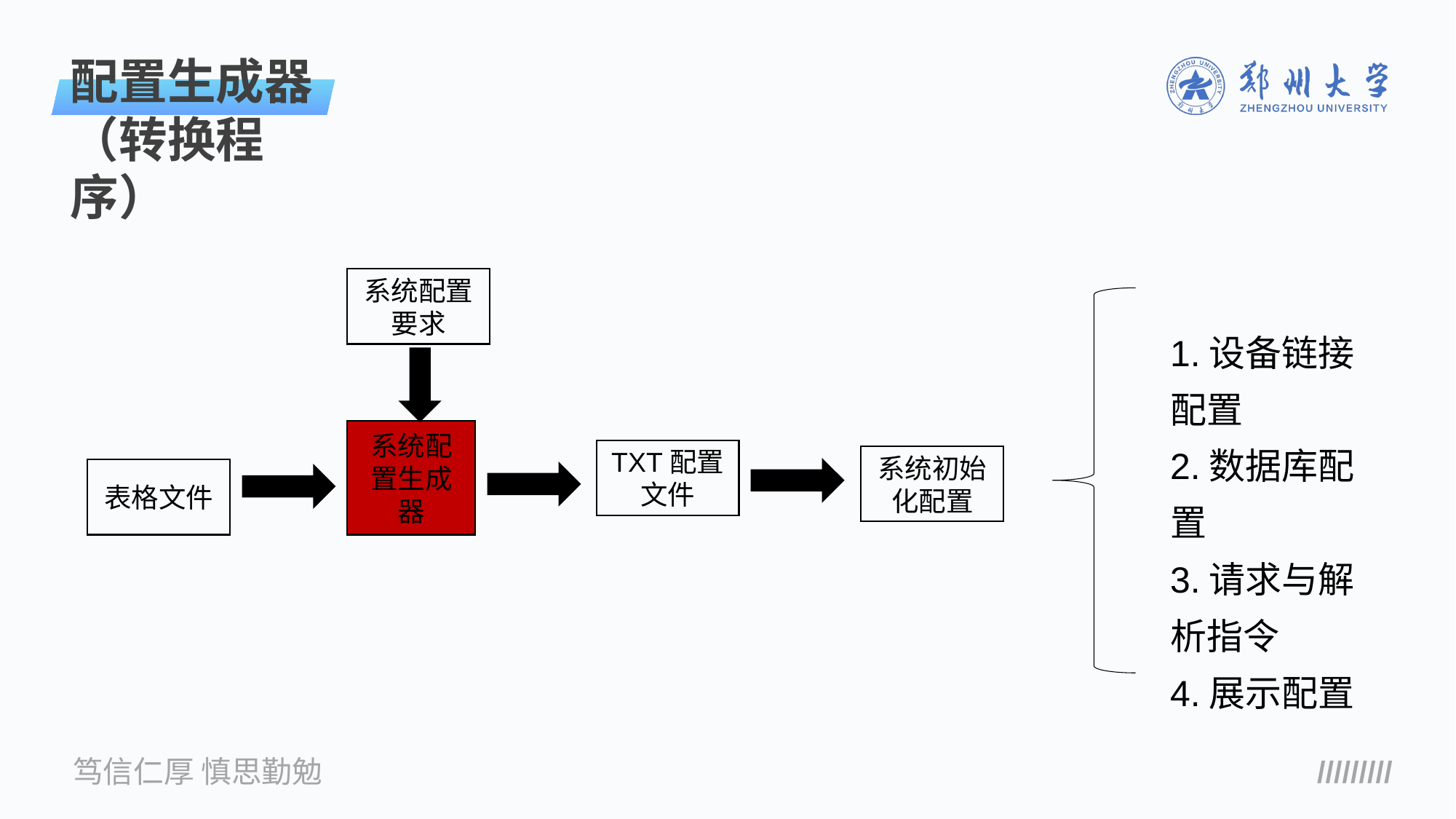

配置生成器（转换程序）

系统配置要求

1.设备链接配置
2.数据库配置
3.请求与解析指令
4.展示配置

系统配置生成器
TXT配置文件
系统初始化配置
表格文件